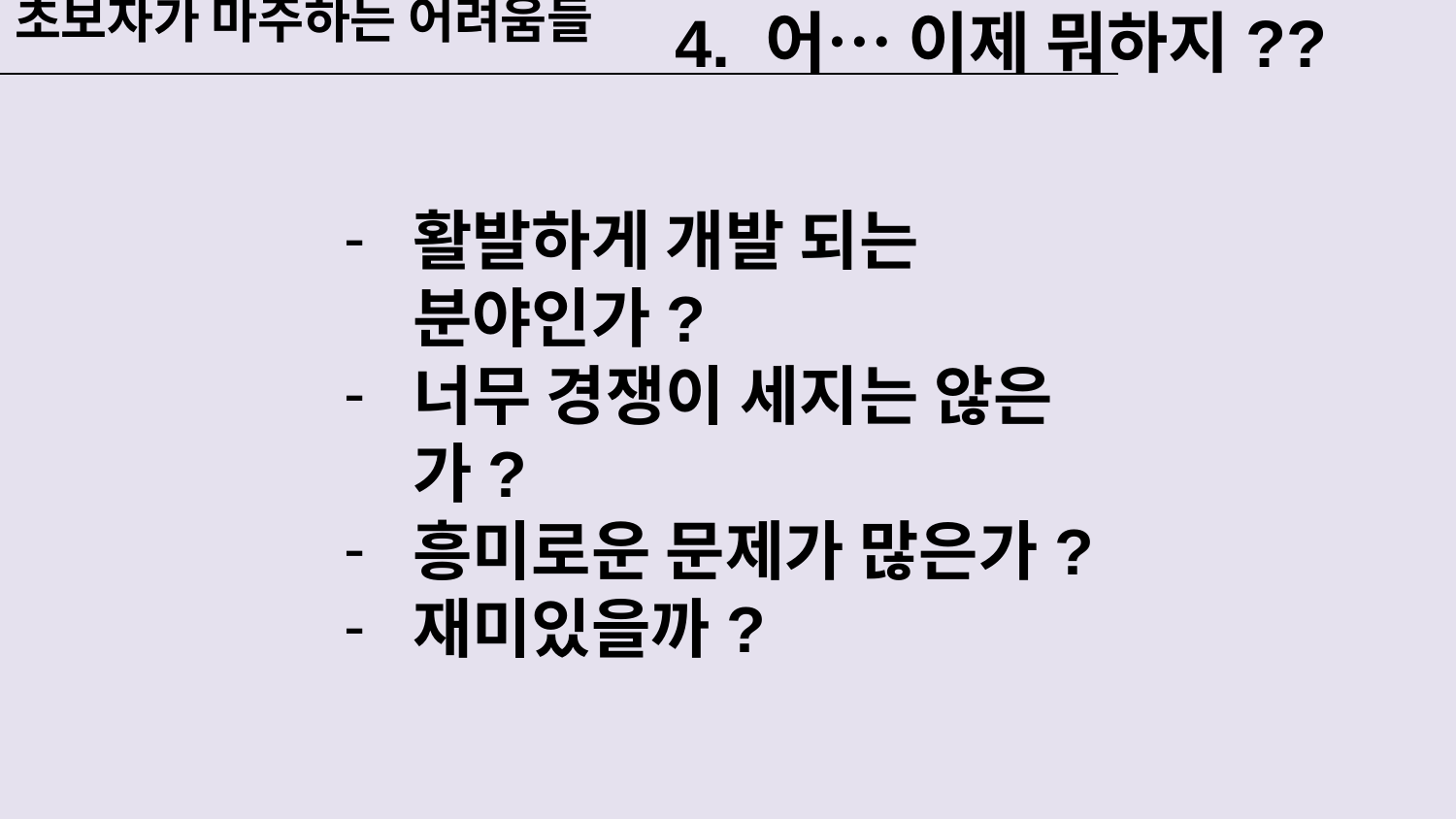

초보자가 마주하는 어려움들
# 4. 어… 이제 뭐하지??
활발하게 개발 되는 분야인가?
너무 경쟁이 세지는 않은가?
흥미로운 문제가 많은가?
재미있을까?